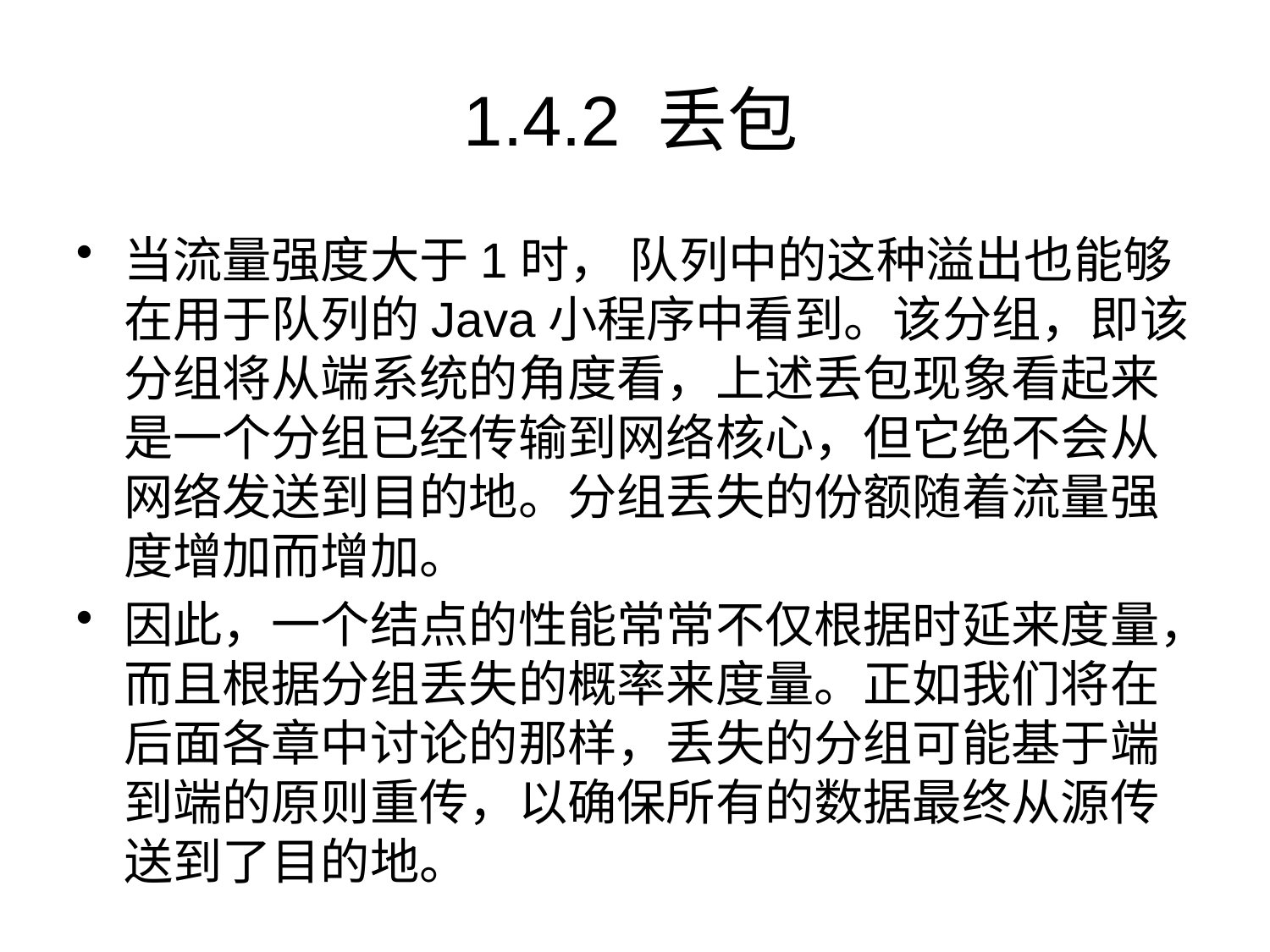

# 1.4.2 丢包
当流量强度大于1时， 队列中的这种溢出也能够在用于队列的Java小程序中看到。该分组，即该分组将从端系统的角度看，上述丢包现象看起来是一个分组已经传输到网络核心，但它绝不会从网络发送到目的地。分组丢失的份额随着流量强度增加而增加。
因此，一个结点的性能常常不仅根据时延来度量，而且根据分组丢失的概率来度量。正如我们将在后面各章中讨论的那样，丢失的分组可能基于端到端的原则重传，以确保所有的数据最终从源传送到了目的地。